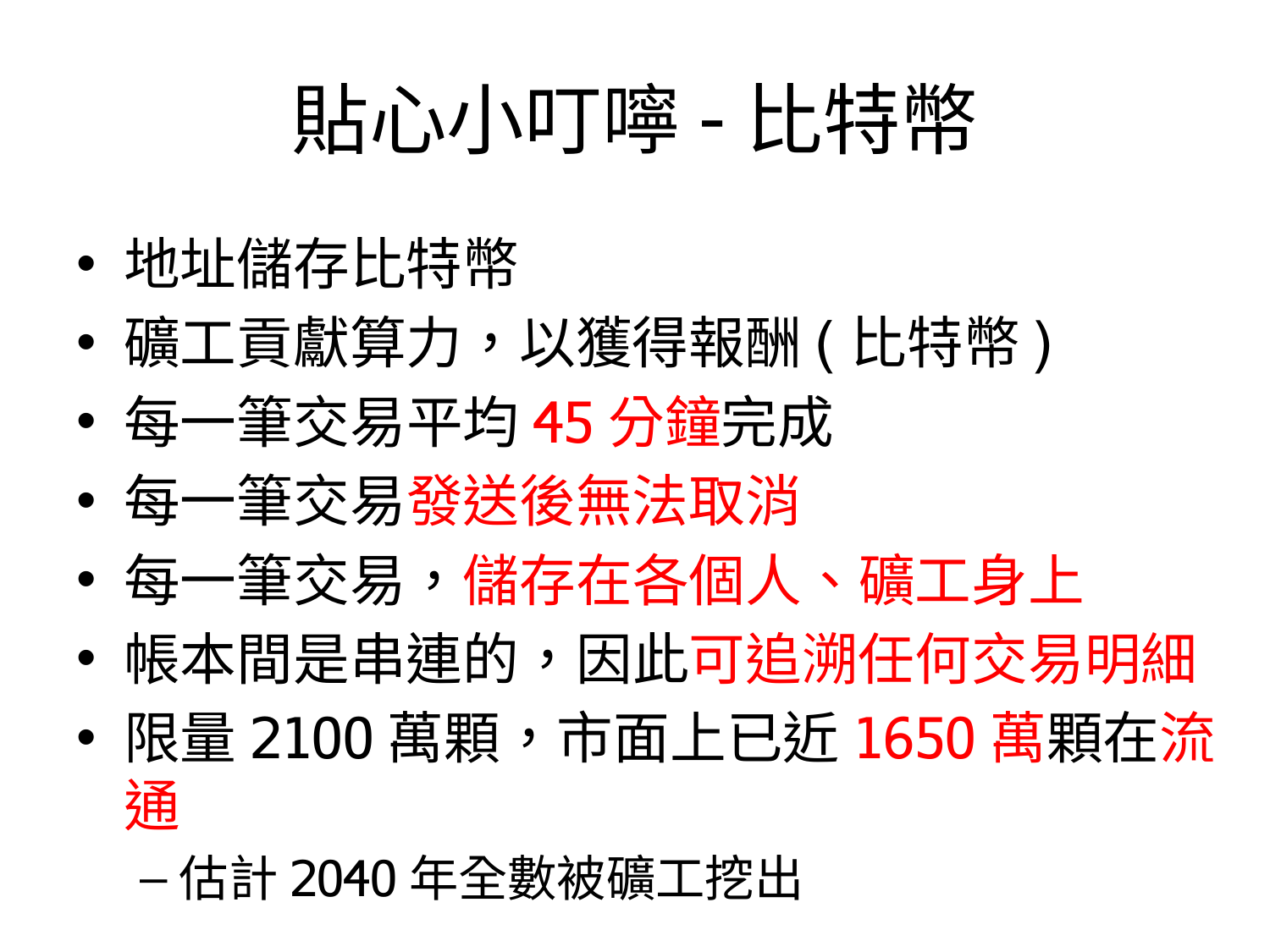

# 貼心小叮嚀-比特幣
地址儲存比特幣
礦工貢獻算力，以獲得報酬(比特幣)
每一筆交易平均45分鐘完成
每一筆交易發送後無法取消
每一筆交易，儲存在各個人、礦工身上
帳本間是串連的，因此可追溯任何交易明細
限量2100萬顆，市面上已近1650萬顆在流通
估計2040年全數被礦工挖出